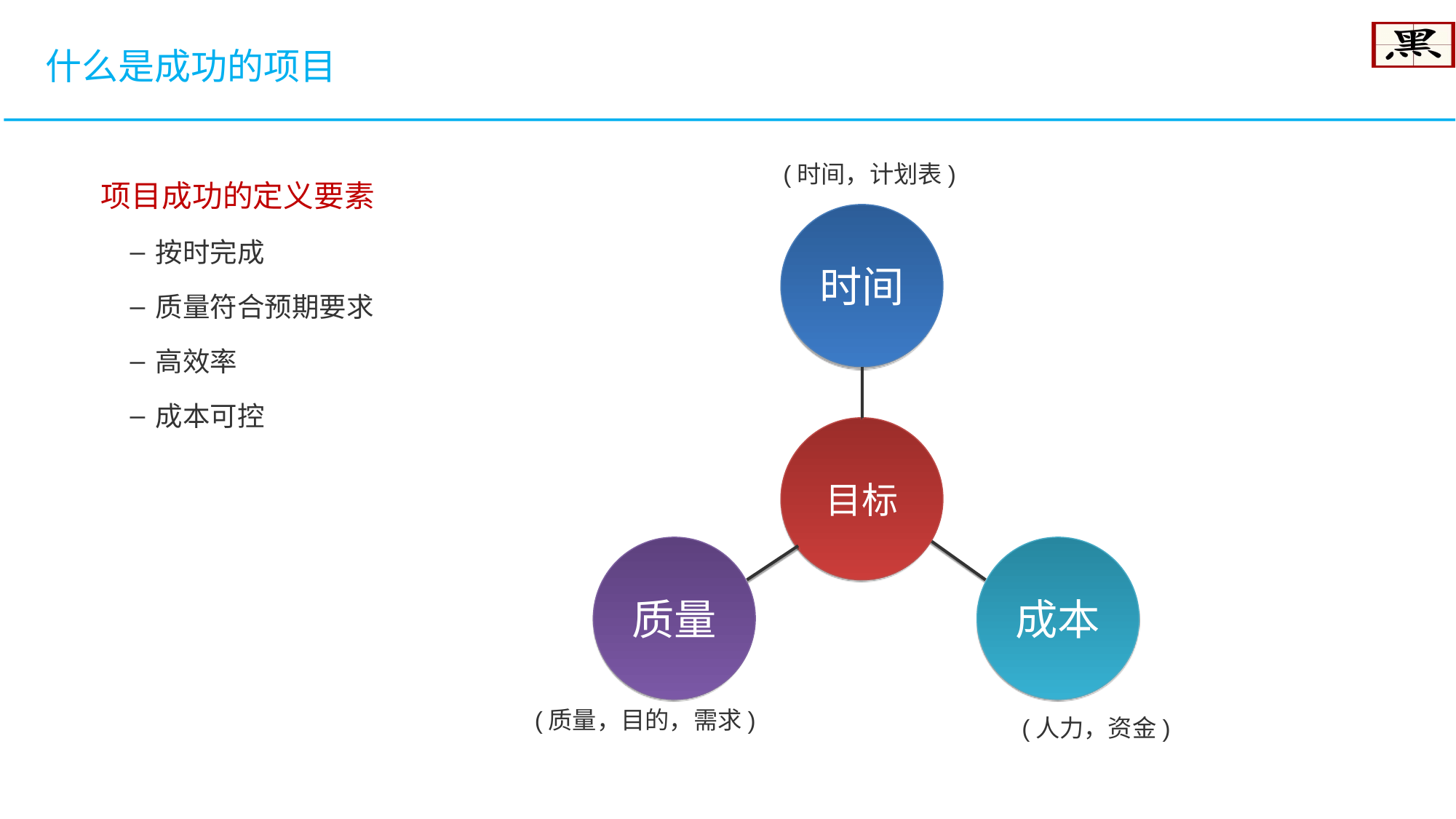

什么是成功的项目
项目成功的定义要素
按时完成
质量符合预期要求
高效率
成本可控
(时间，计划表)
时间
目标
质量
成本
(质量，目的，需求)
(人力，资金)